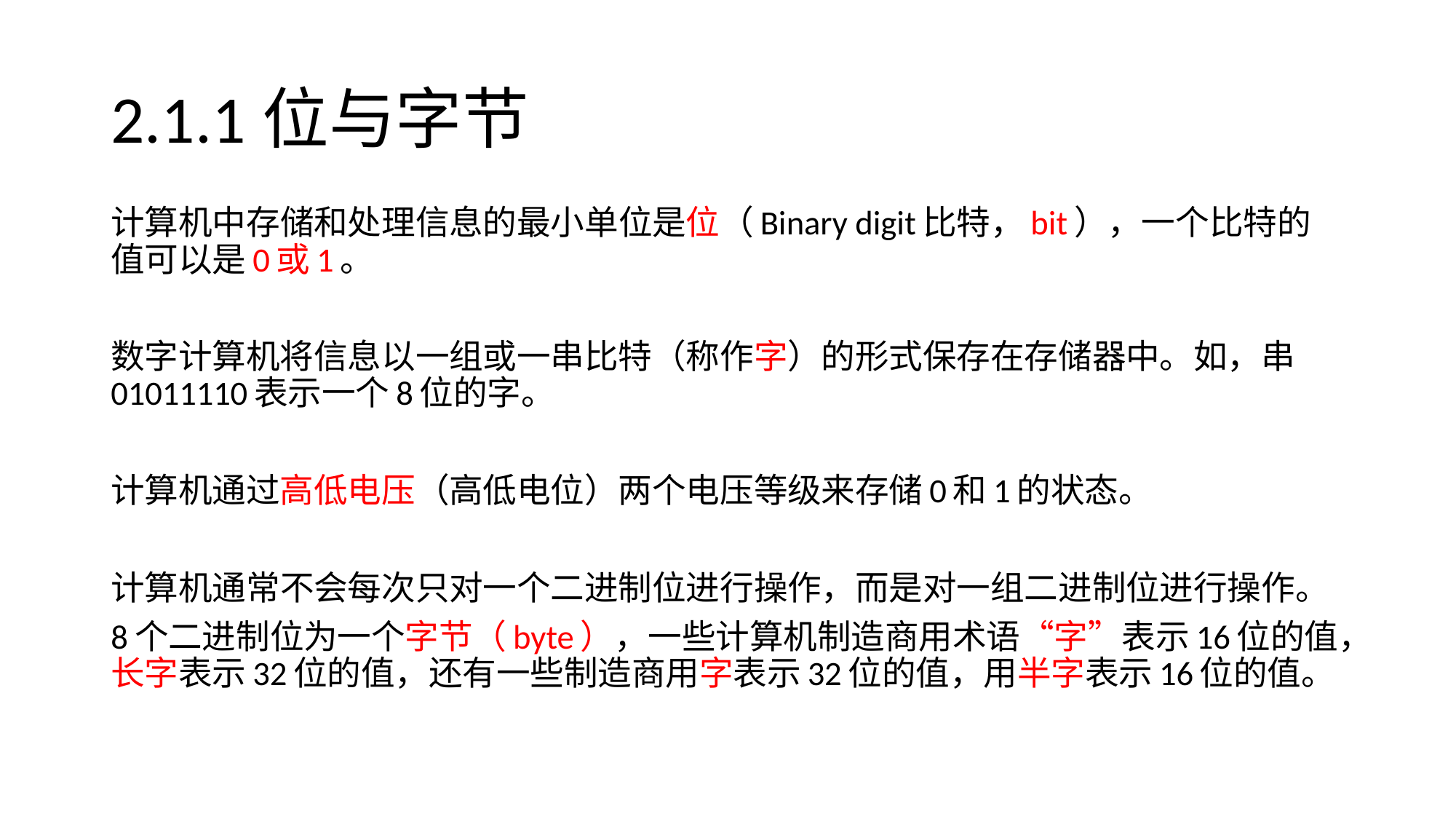

# 2.1.1位与字节
计算机中存储和处理信息的最小单位是位（Binary digit比特，bit），一个比特的值可以是0或1。

数字计算机将信息以一组或一串比特（称作字）的形式保存在存储器中。如，串01011110表示一个8位的字。

计算机通过高低电压（高低电位）两个电压等级来存储0和1的状态。

计算机通常不会每次只对一个二进制位进行操作，而是对一组二进制位进行操作。
8个二进制位为一个字节（byte），一些计算机制造商用术语“字”表示16位的值，长字表示32位的值，还有一些制造商用字表示32位的值，用半字表示16位的值。